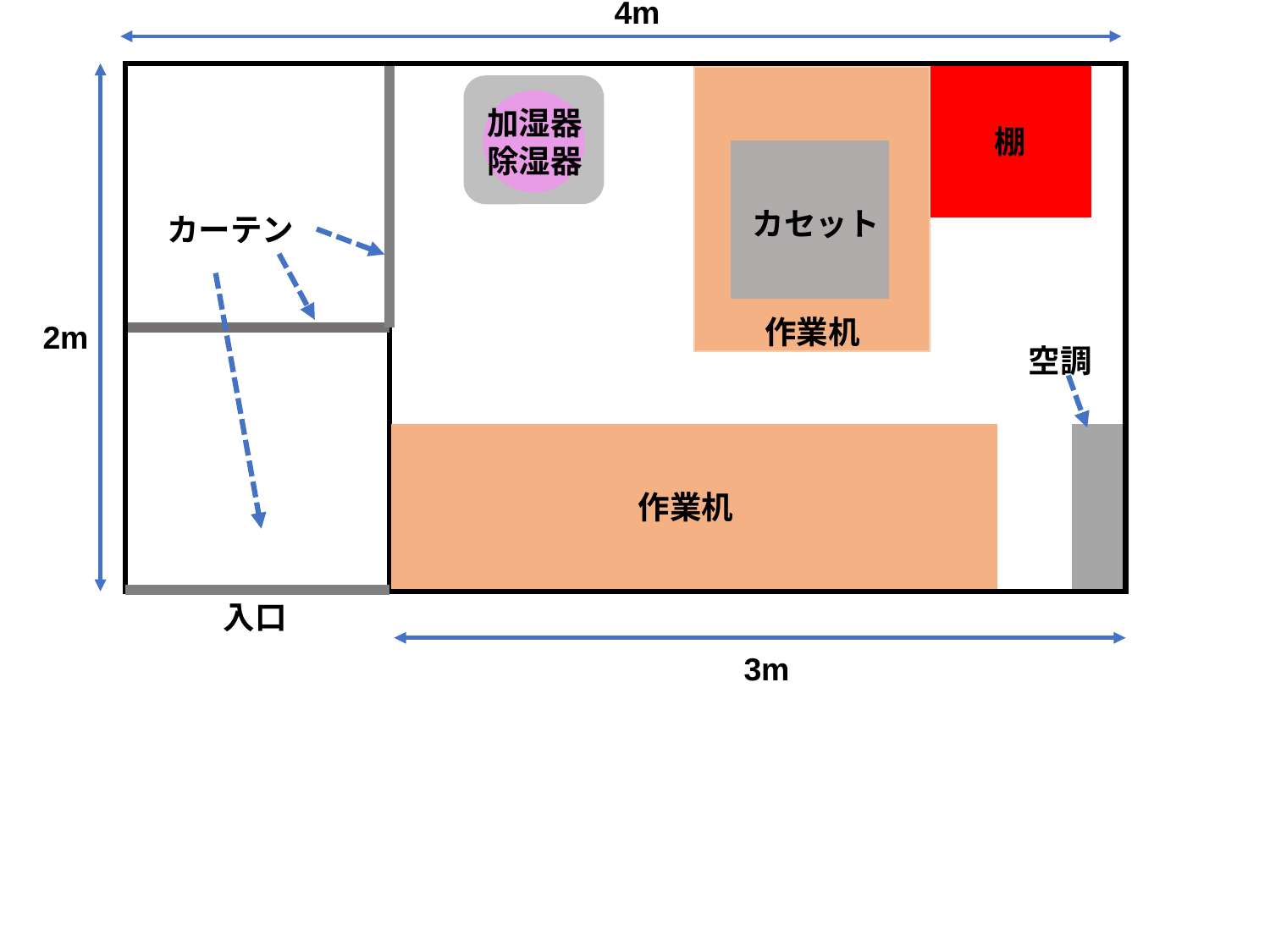

4m

加湿器
除湿器
棚

カセット
カーテン
作業机
2m
空調

作業机
入口
3m